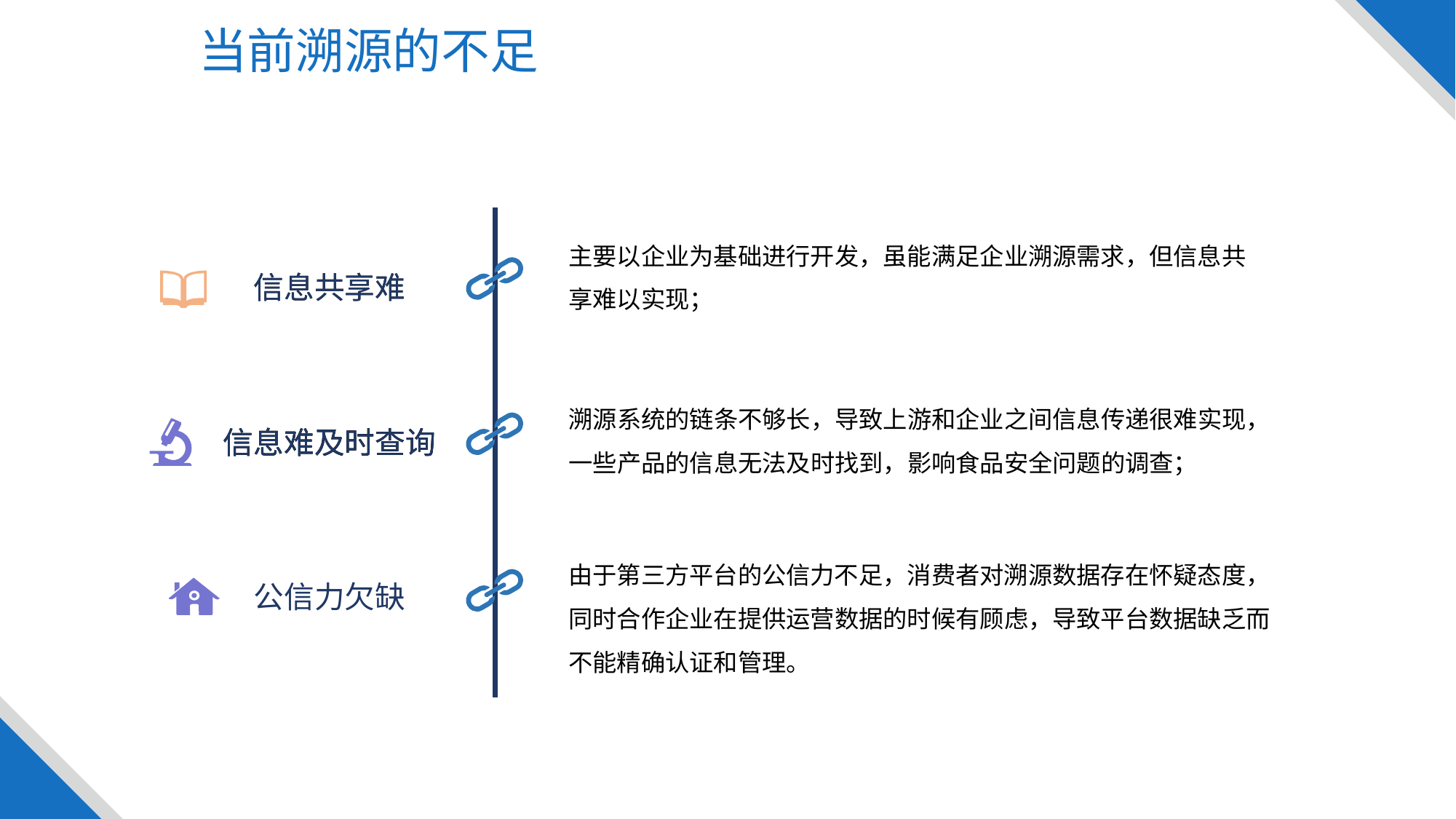

当前溯源的不足
主要以企业为基础进行开发，虽能满足企业溯源需求，但信息共享难以实现；
信息共享难
信息共享难

溯源系统的链条不够长，导致上游和企业之间信息传递很难实现，一些产品的信息无法及时找到，影响食品安全问题的调查；

信息难及时查询
信息难及时查询
信息难及时查询

由于第三方平台的公信力不足，消费者对溯源数据存在怀疑态度，同时合作企业在提供运营数据的时候有顾虑，导致平台数据缺乏而不能精确认证和管理。
公信力欠缺